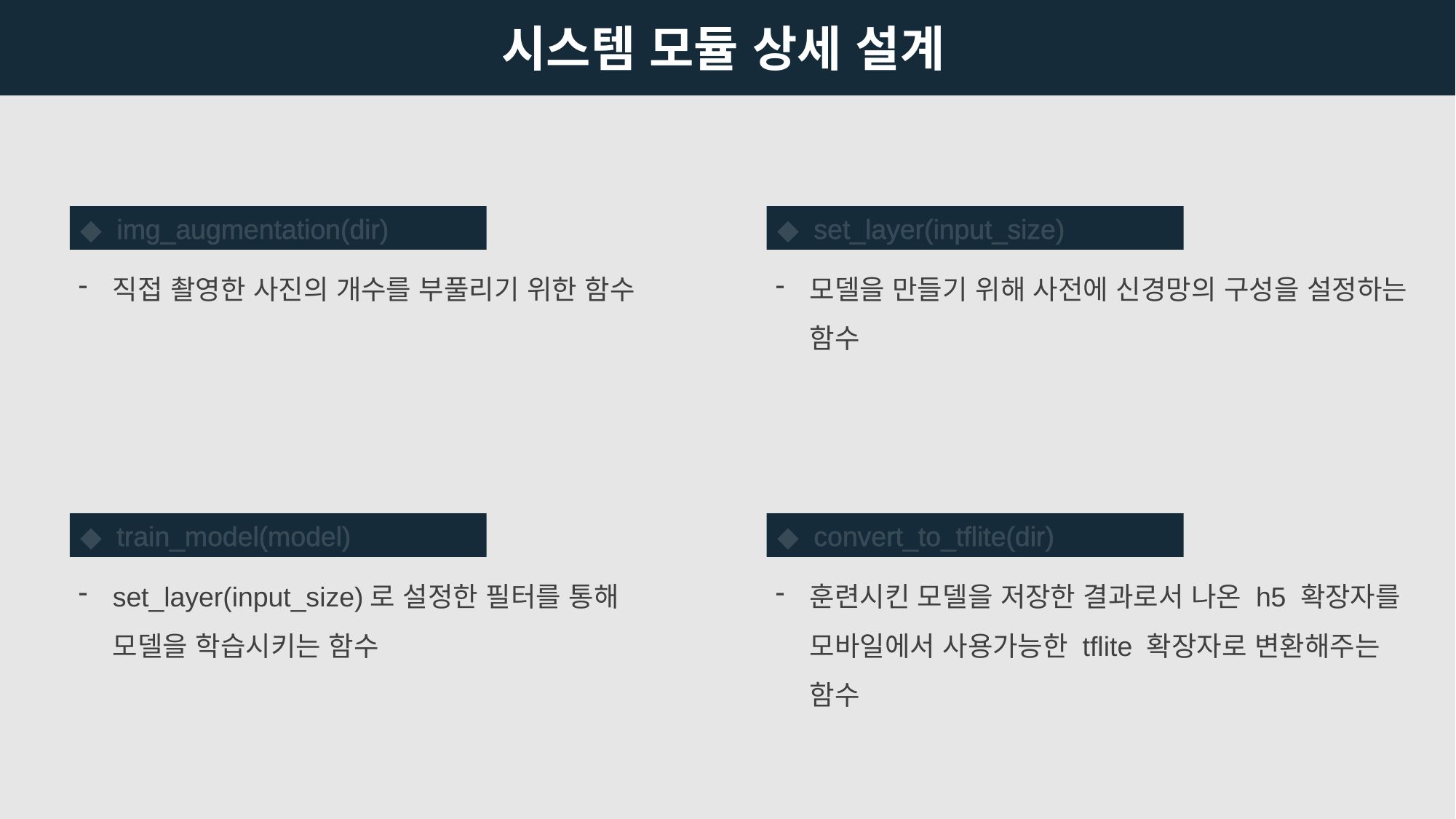

시스템 모듈 상세 설계
◆  img_augmentation(dir)
직접 촬영한 사진의 개수를 부풀리기 위한 함수
◆  set_layer(input_size)
모델을 만들기 위해 사전에 신경망의 구성을 설정하는 함수
◆  train_model(model)
set_layer(input_size)로 설정한 필터를 통해 모델을 학습시키는 함수
◆  convert_to_tflite(dir)
훈련시킨 모델을 저장한 결과로서 나온 h5 확장자를 모바일에서 사용가능한 tflite 확장자로 변환해주는 함수